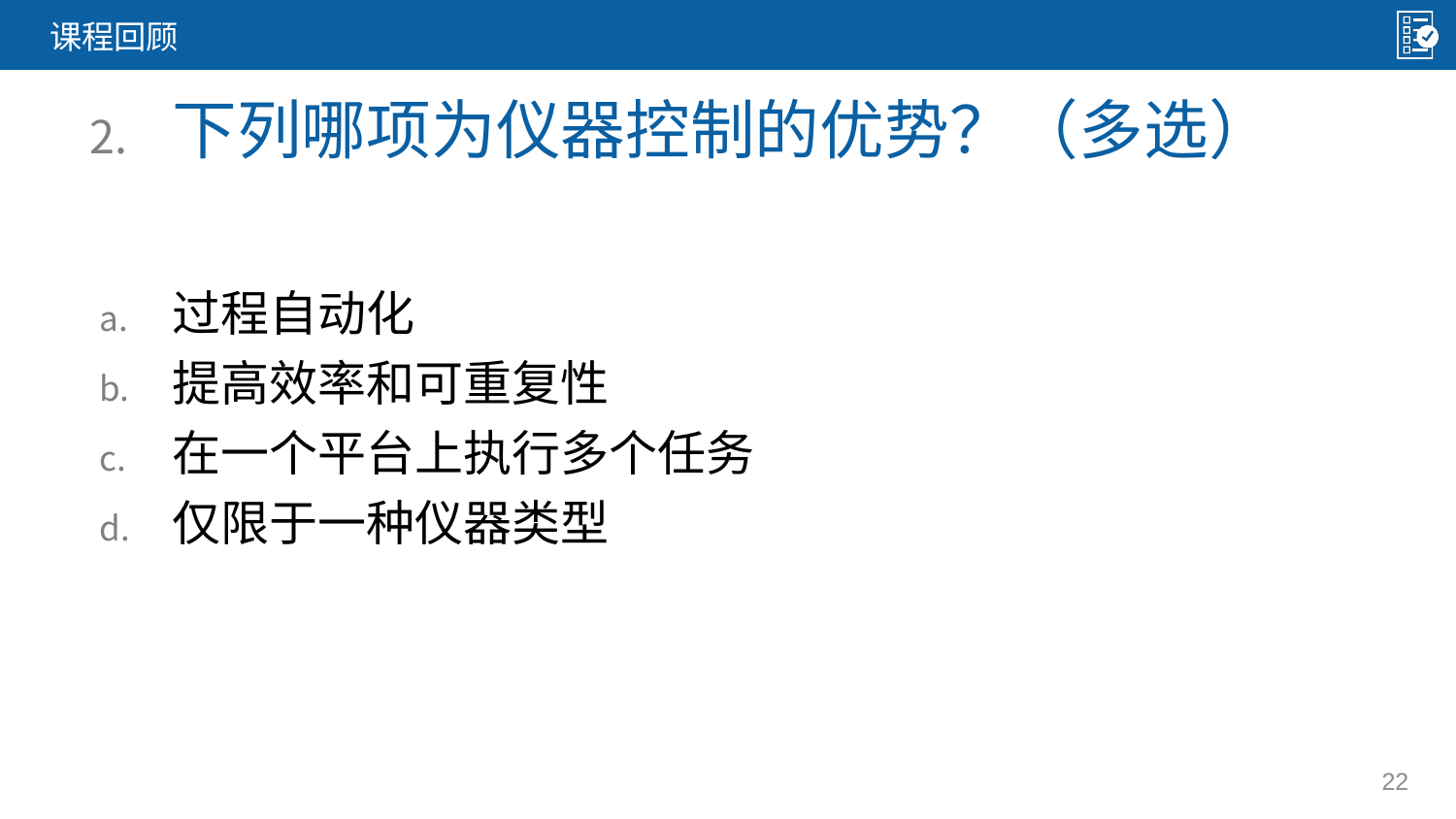

课程回顾

下列哪项为仪器控制的优势？（多选）
过程自动化
提高效率和可重复性
在一个平台上执行多个任务
仅限于一种仪器类型
22